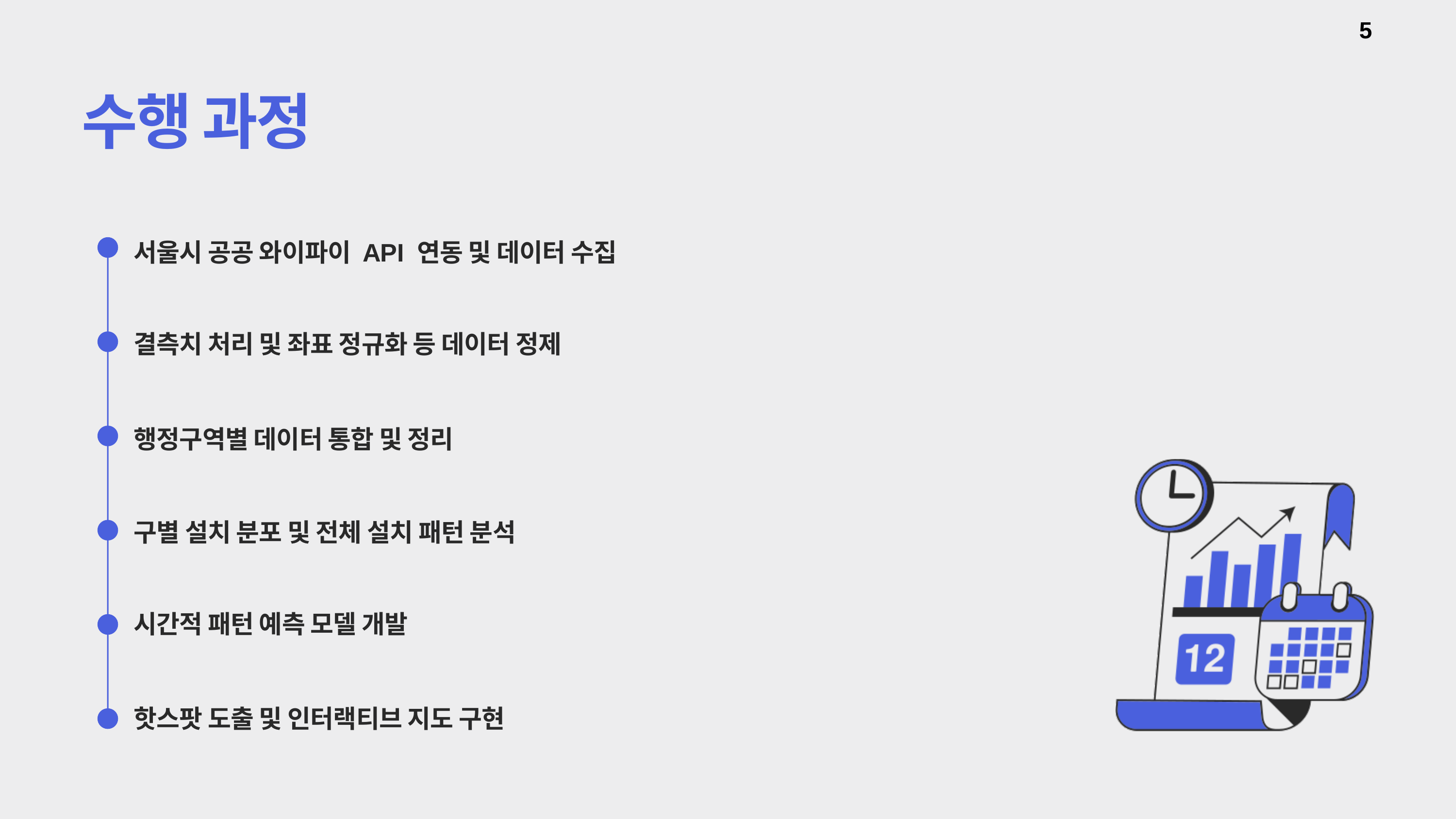

5
수행 과정
서울시 공공 와이파이 API 연동 및 데이터 수집

결측치 처리 및 좌표 정규화 등 데이터 정제

행정구역별 데이터 통합 및 정리

구별 설치 분포 및 전체 설치 패턴 분석

시간적 패턴 예측 모델 개발

핫스팟 도출 및 인터랙티브 지도 구현